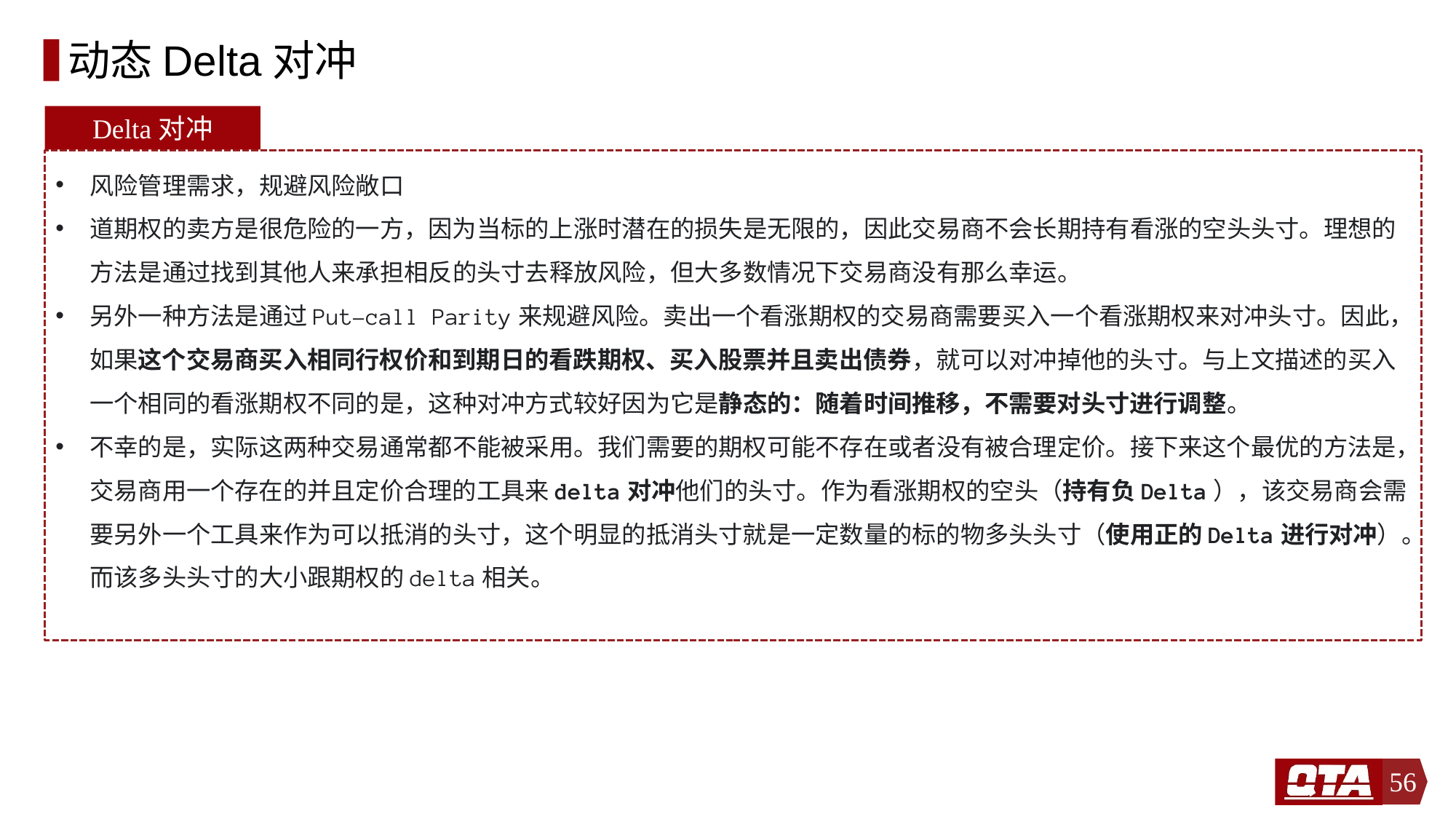

# 动态Delta对冲
Delta对冲

风险管理需求，规避风险敞口
道期权的卖方是很危险的一方，因为当标的上涨时潜在的损失是无限的，因此交易商不会长期持有看涨的空头头寸。理想的方法是通过找到其他人来承担相反的头寸去释放风险，但大多数情况下交易商没有那么幸运。
另外一种方法是通过Put-call Parity来规避风险。卖出一个看涨期权的交易商需要买入一个看涨期权来对冲头寸。因此，如果这个交易商买入相同行权价和到期日的看跌期权、买入股票并且卖出债券，就可以对冲掉他的头寸。与上文描述的买入一个相同的看涨期权不同的是，这种对冲方式较好因为它是静态的：随着时间推移，不需要对头寸进行调整。
不幸的是，实际这两种交易通常都不能被采用。我们需要的期权可能不存在或者没有被合理定价。接下来这个最优的方法是，交易商用一个存在的并且定价合理的工具来delta对冲他们的头寸。作为看涨期权的空头（持有负Delta），该交易商会需要另外一个工具来作为可以抵消的头寸，这个明显的抵消头寸就是一定数量的标的物多头头寸（使用正的Delta进行对冲）。而该多头头寸的大小跟期权的delta相关。

56